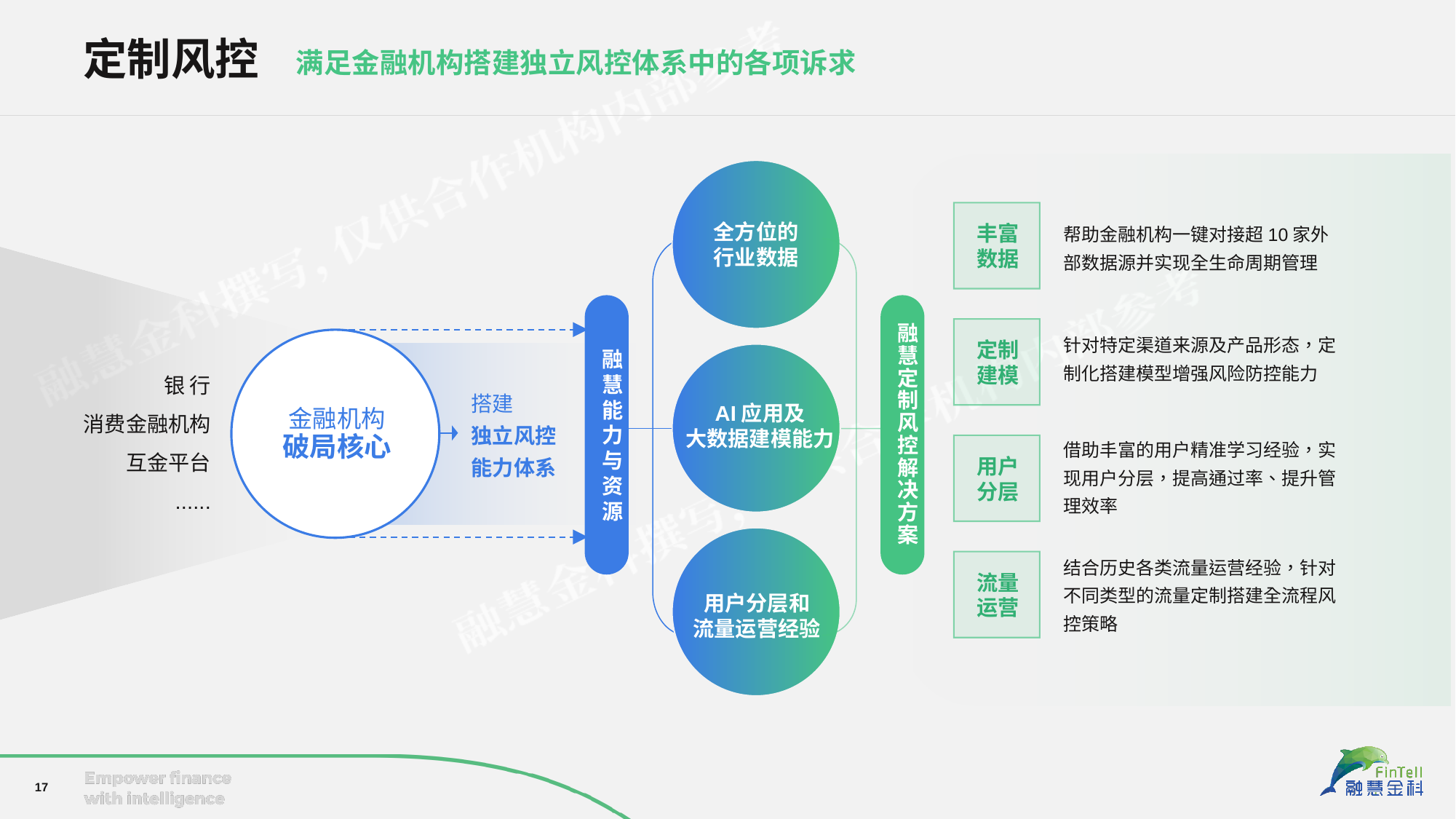

定制风控
满足金融机构搭建独立风控体系中的各项诉求

全方位的行业数据
丰富
数据
帮助金融机构一键对接超10家外部数据源并实现全生命周期管理

融慧能力与资源
融慧定制风控解决方案
定制
建模
针对特定渠道来源及产品形态，定制化搭建模型增强风险防控能力

银 行
消费金融机构
互金平台
......
搭建
独立风控
能力体系
AI应用及
大数据建模能力
金融机构
破局核心
借助丰富的用户精准学习经验，实现用户分层，提高通过率、提升管理效率
用户
分层

结合历史各类流量运营经验，针对不同类型的流量定制搭建全流程风控策略
流量
运营
用户分层和
流量运营经验